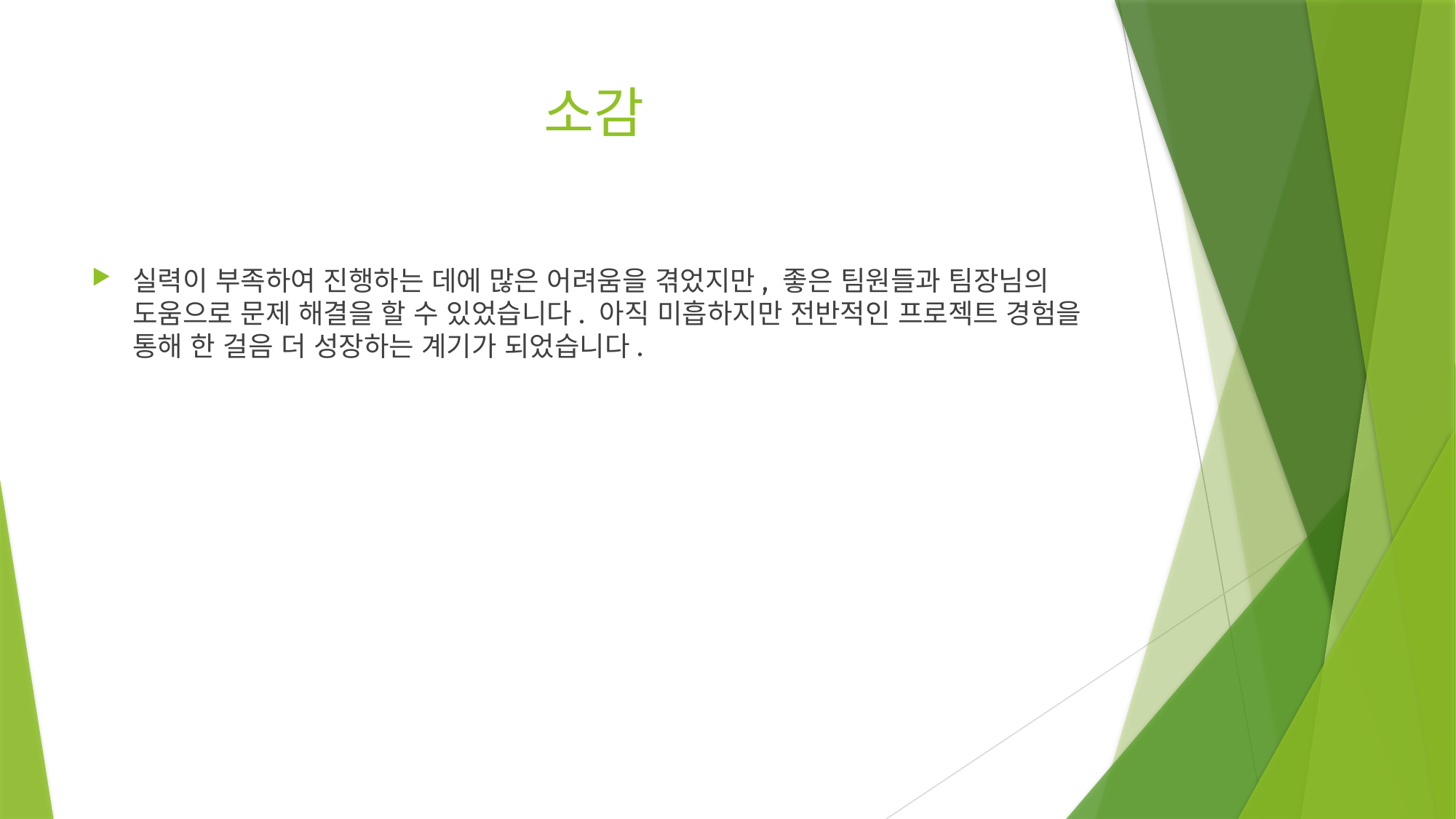

# 소감
실력이 부족하여 진행하는 데에 많은 어려움을 겪었지만, 좋은 팀원들과 팀장님의 도움으로 문제 해결을 할 수 있었습니다. 아직 미흡하지만 전반적인 프로젝트 경험을 통해 한 걸음 더 성장하는 계기가 되었습니다.